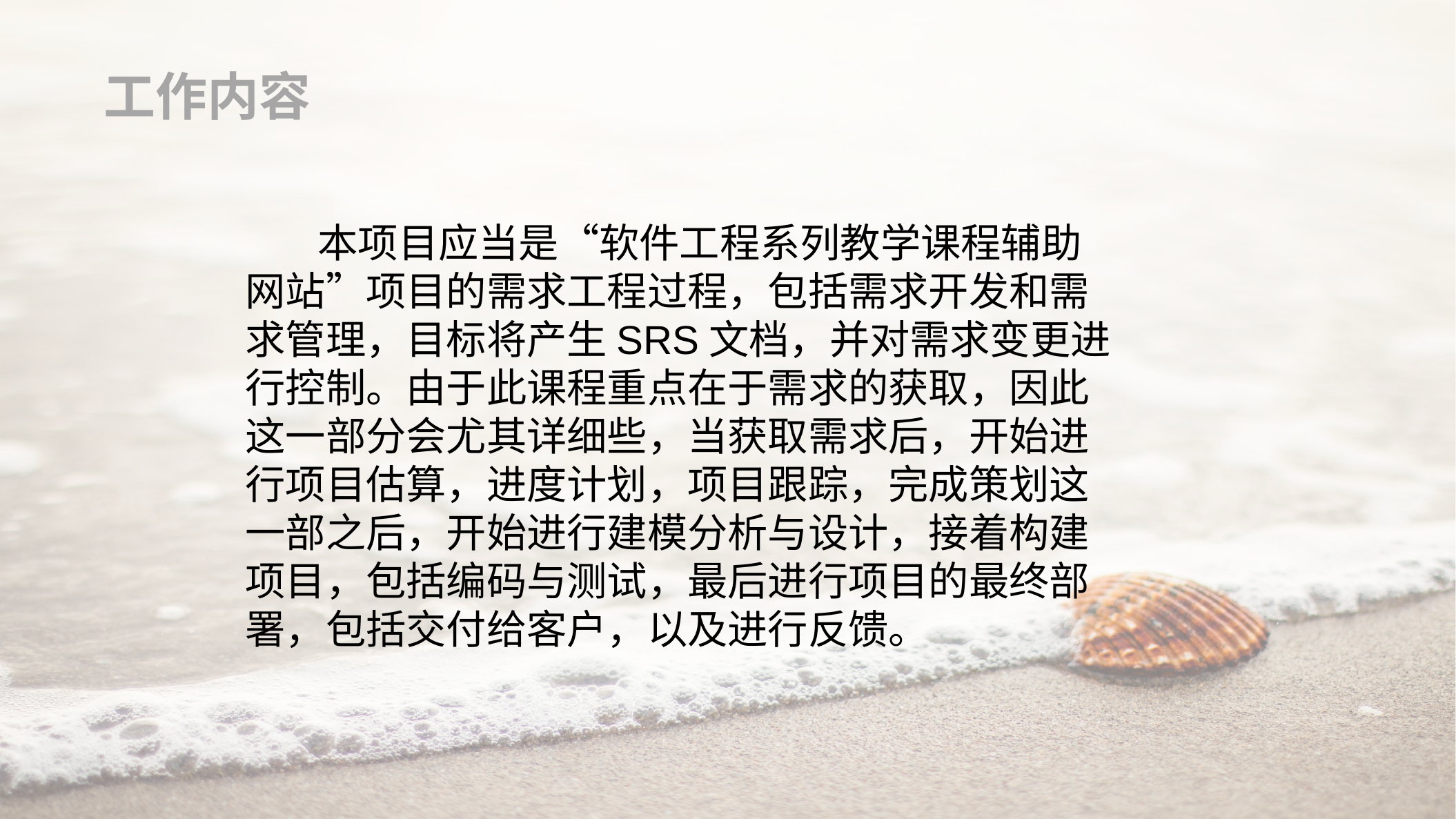

工作内容
       本项目应当是“软件工程系列教学课程辅助网站”项目的需求工程过程，包括需求开发和需求管理，目标将产生SRS文档，并对需求变更进行控制。由于此课程重点在于需求的获取，因此这一部分会尤其详细些，当获取需求后，开始进行项目估算，进度计划，项目跟踪，完成策划这一部之后，开始进行建模分析与设计，接着构建项目，包括编码与测试，最后进行项目的最终部署，包括交付给客户，以及进行反馈。